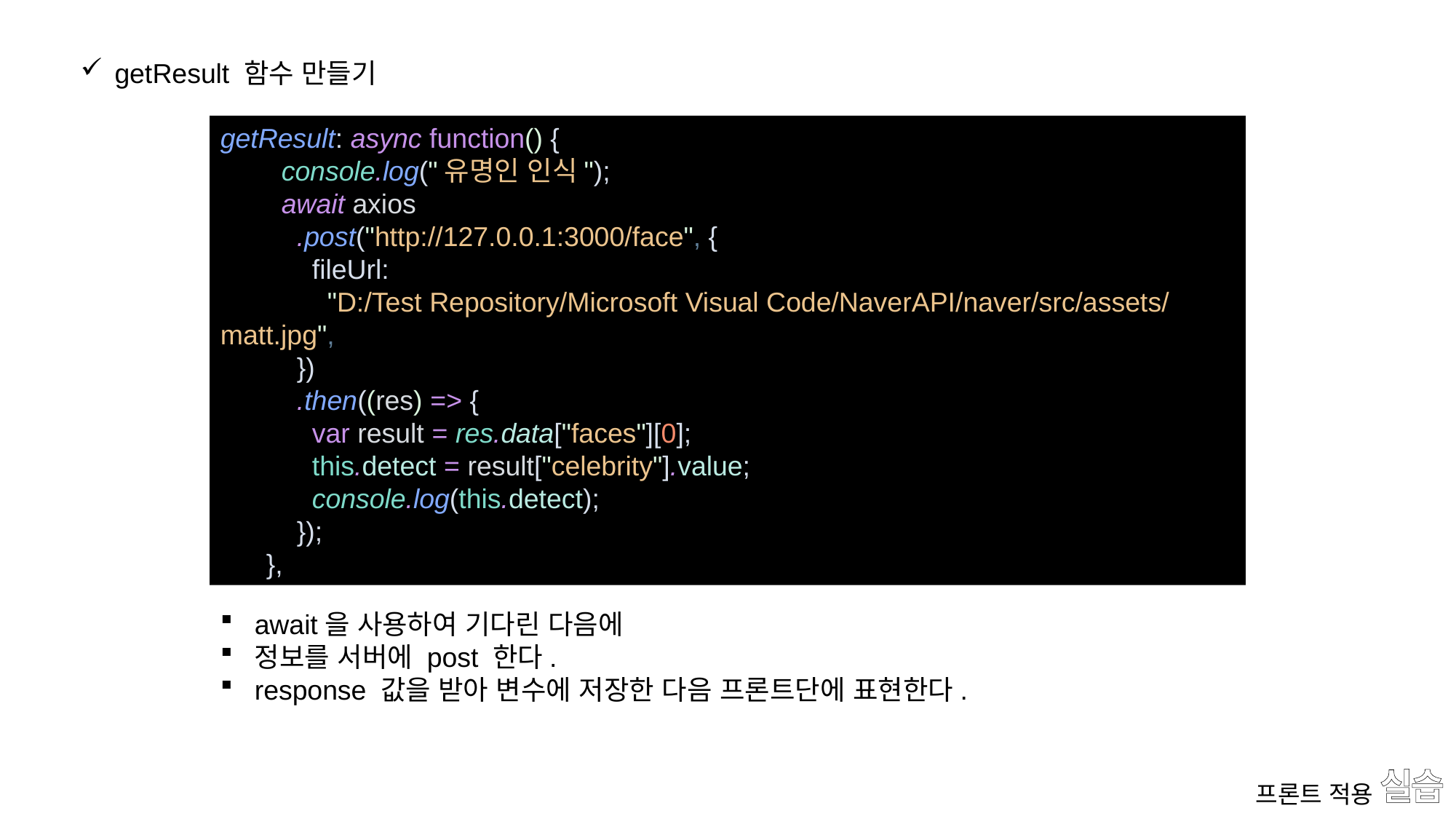

getResult 함수 만들기
getResult: async function() {
        console.log("유명인 인식");
        await axios
          .post("http://127.0.0.1:3000/face", {
            fileUrl:
              "D:/Test Repository/Microsoft Visual Code/NaverAPI/naver/src/assets/matt.jpg",
          })
          .then((res) => {
            var result = res.data["faces"][0];
            this.detect = result["celebrity"].value;
            console.log(this.detect);
          });
      },
await을 사용하여 기다린 다음에
정보를 서버에 post 한다.
response 값을 받아 변수에 저장한 다음 프론트단에 표현한다.
# 실습
프론트 적용